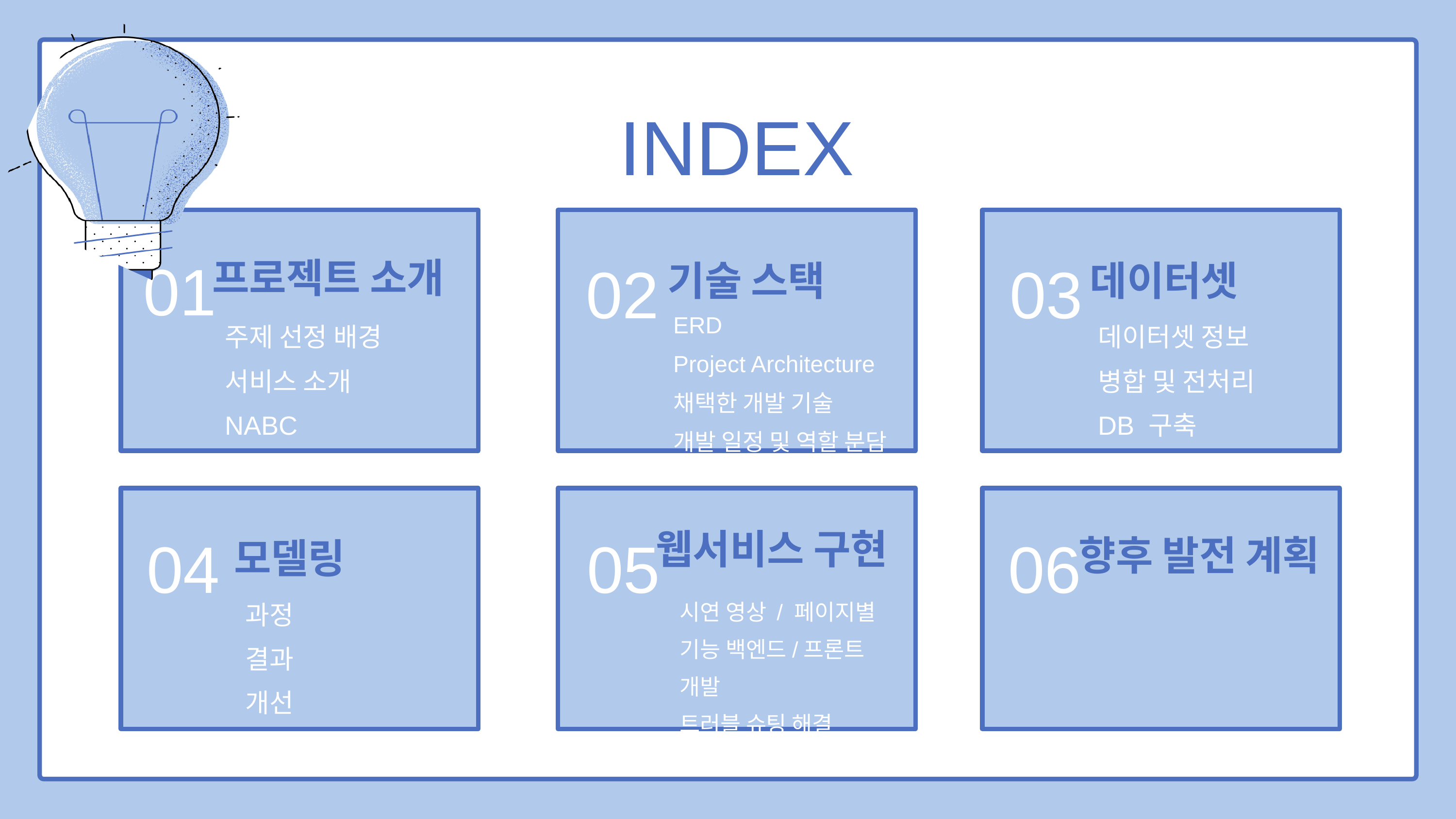

INDEX
01

02
01
PROJECT OVERVIEW
02
03
프로젝트 소개
기술 스택
데이터셋
Describe the topic of thnda here
ERD
Project Architecture
채택한 개발 기술
개발 일정 및 역할 분담
주제 선정 배경
서비스 소개
NABC
데이터셋 정보
병합 및 전처리
DB 구축

04
05
04
05
06
웹서비스 구현
향후 발전 계획
모델링
과정
결과
개선
시연 영상 / 페이지별 기능 백엔드/프론트 개발
트러블 슈팅 해결

01
프로젝트 소개